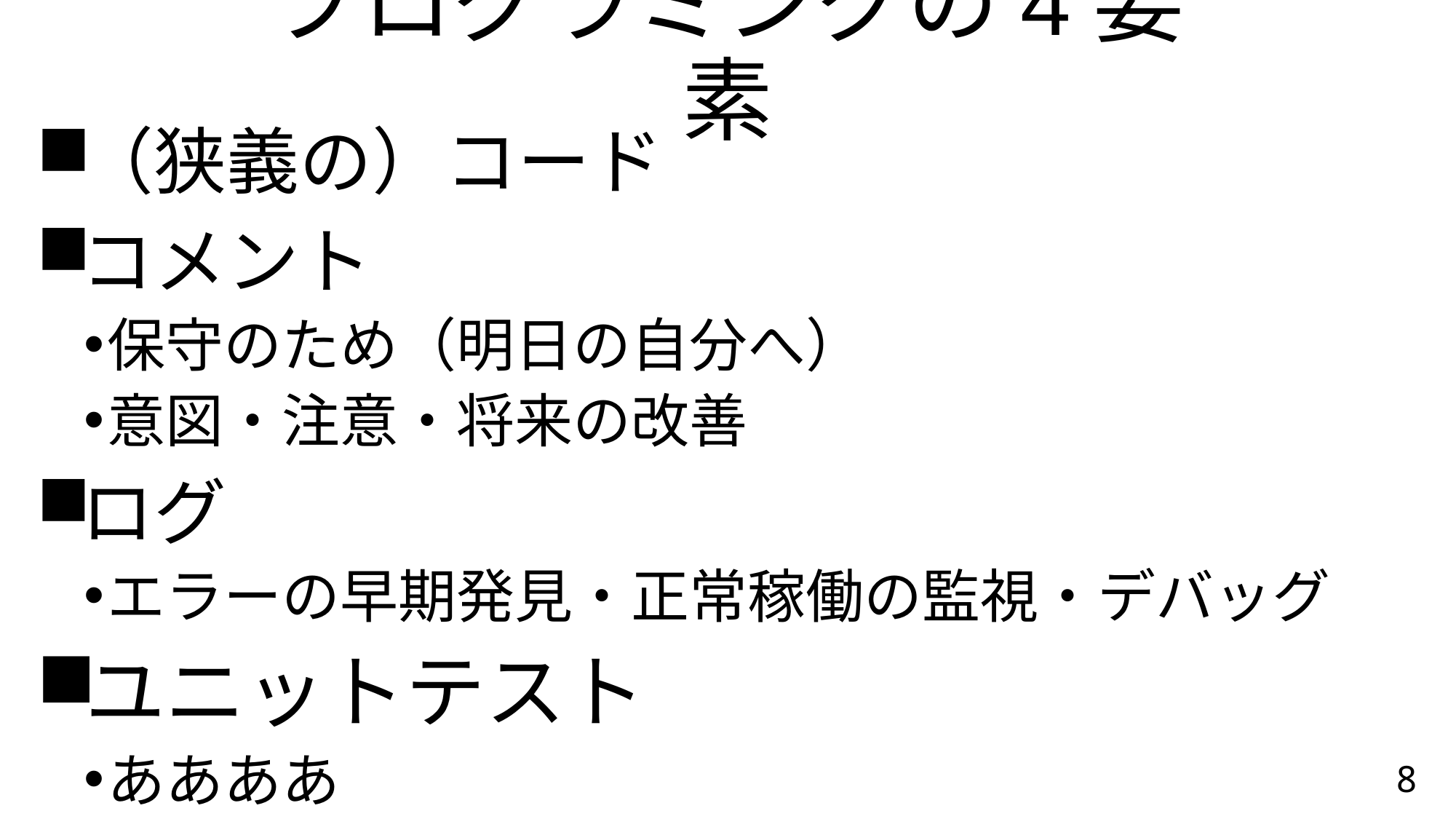

# プログラミングの4要素
（狭義の）コード
コメント
保守のため（明日の自分へ）
意図・注意・将来の改善
ログ
エラーの早期発見・正常稼働の監視・デバッグ
ユニットテスト
ああああ
8